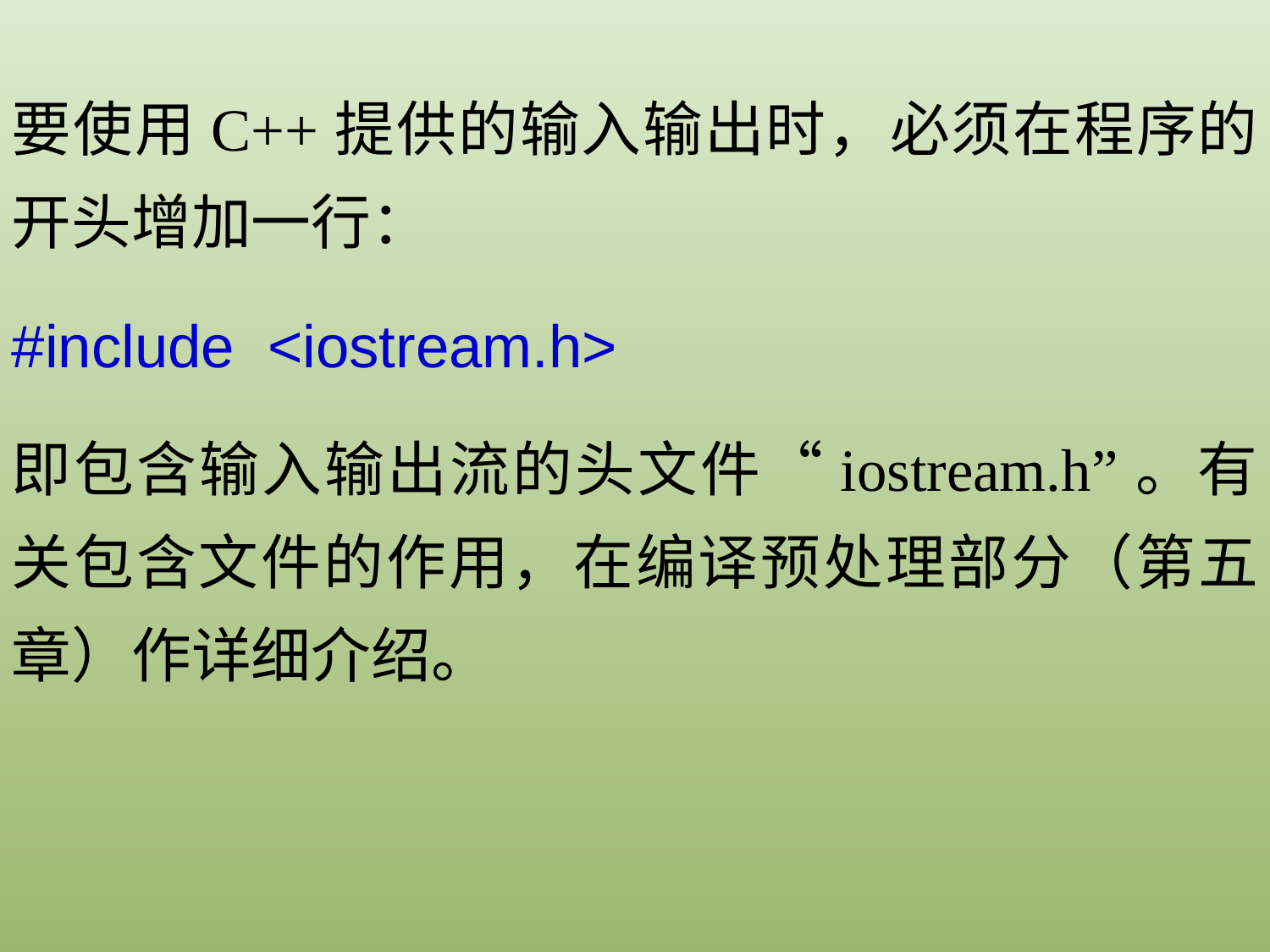

要使用C++提供的输入输出时，必须在程序的开头增加一行：
#include  <iostream.h>
即包含输入输出流的头文件“iostream.h”。有关包含文件的作用，在编译预处理部分（第五章）作详细介绍。
74